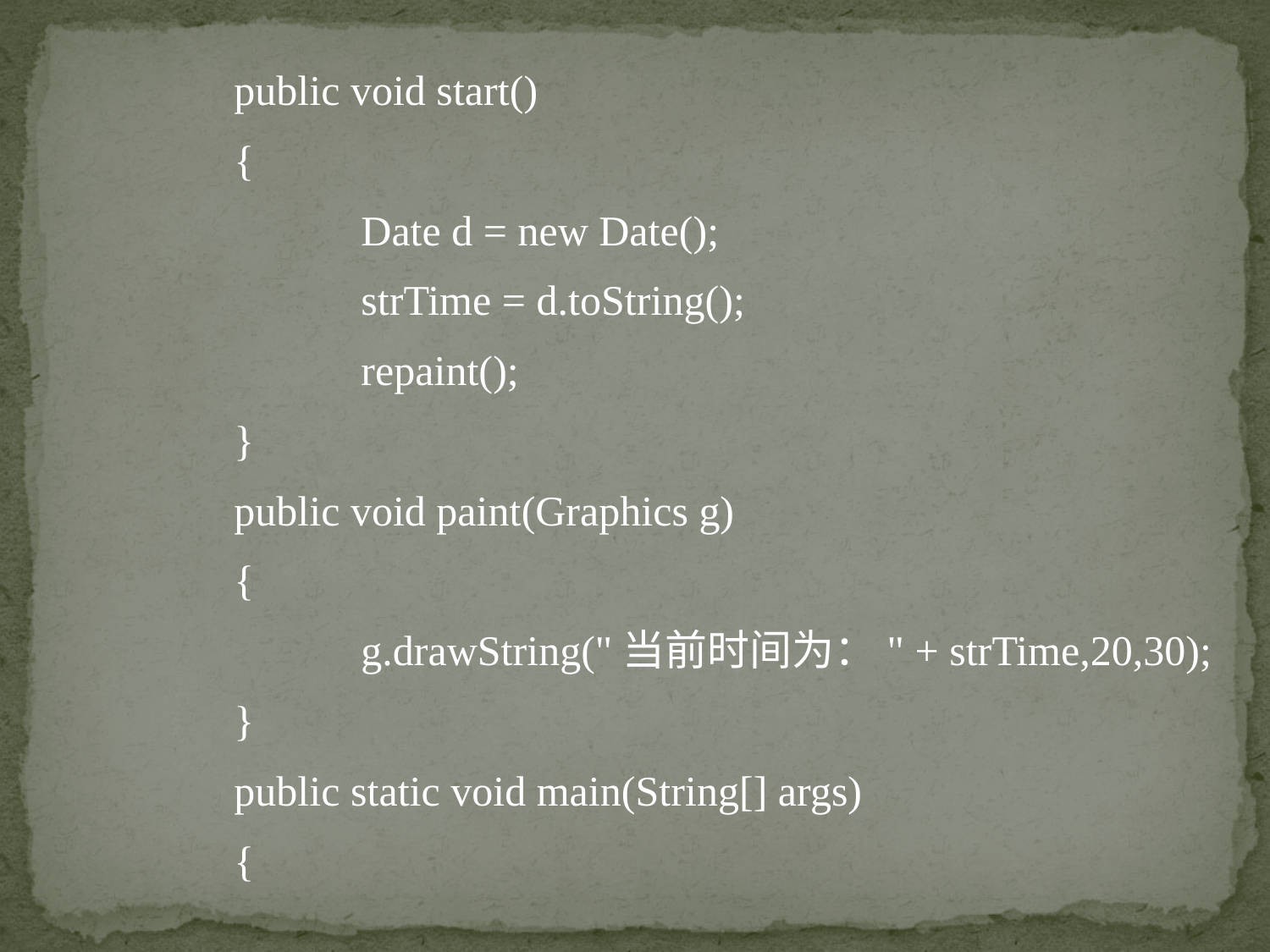

public void start()
	{
		Date d = new Date();
		strTime = d.toString();
		repaint();
	}
	public void paint(Graphics g)
	{
		g.drawString("当前时间为：" + strTime,20,30);
	}
	public static void main(String[] args)
	{